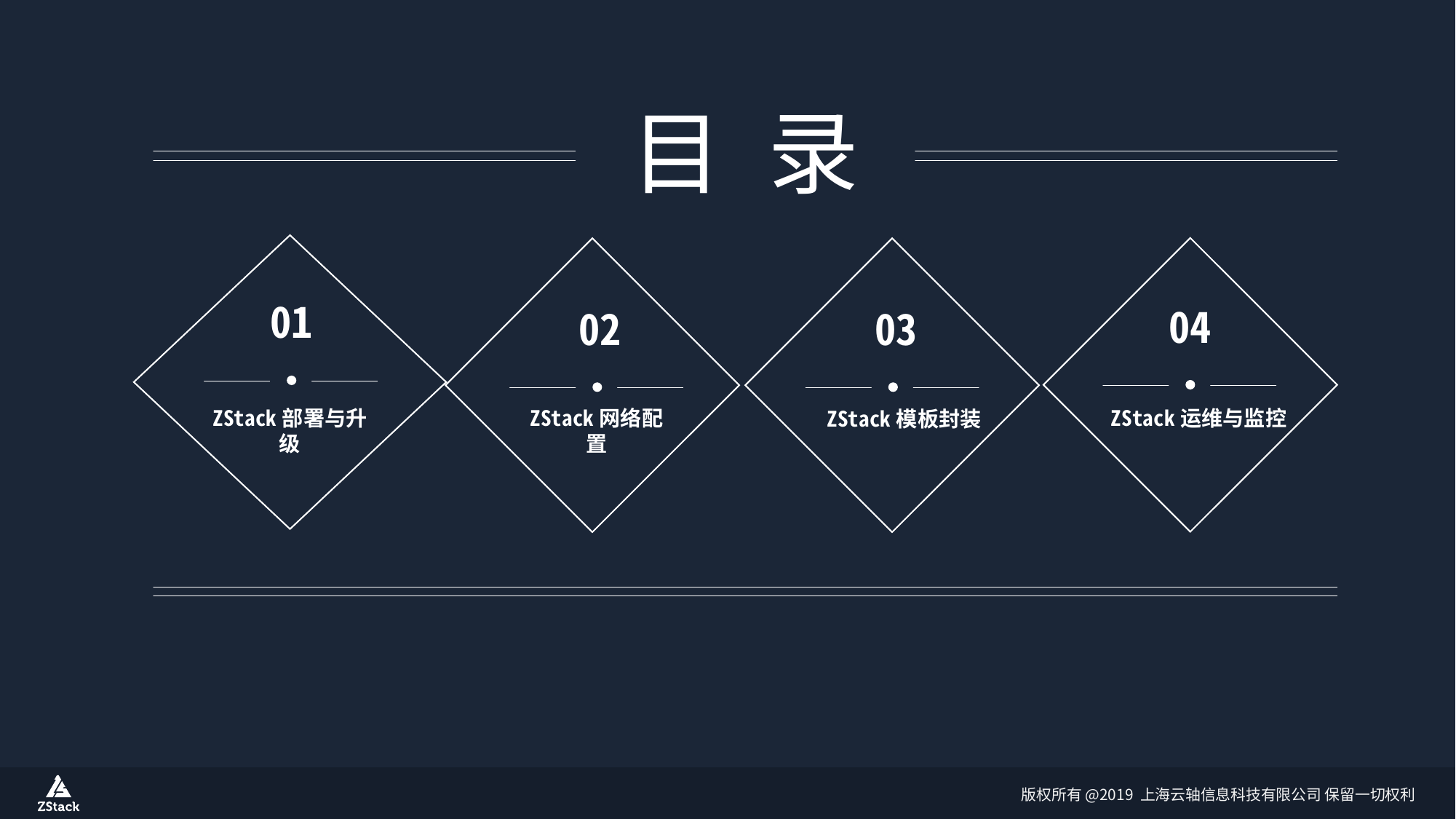

目 录

04

01
02
03

ZStack部署与升级
ZStack运维与监控
ZStack网络配置
ZStack模板封装